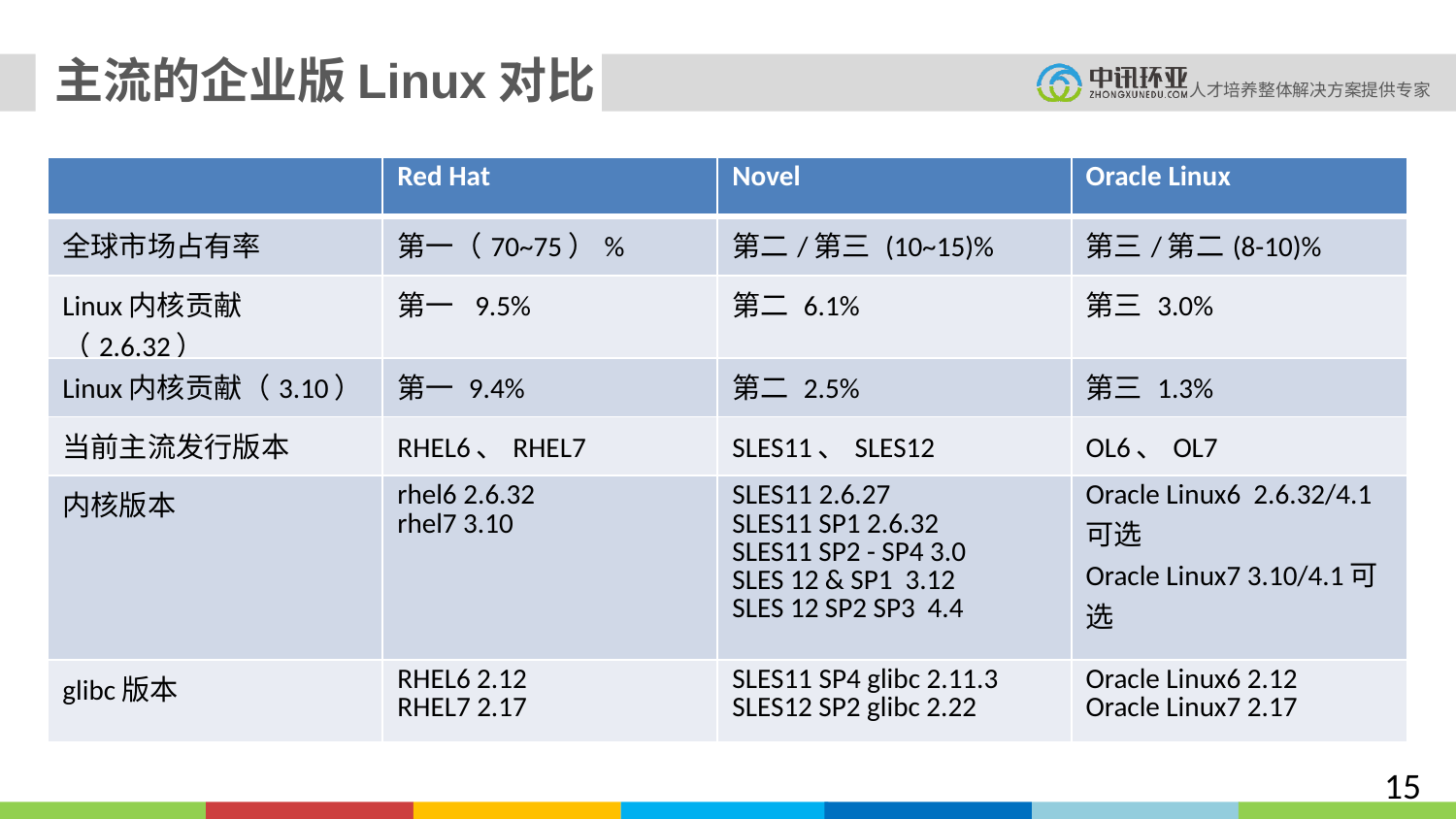

主流的企业版Linux对比
|  | Red Hat | Novel | Oracle Linux |
| --- | --- | --- | --- |
| 全球市场占有率 | 第一（70~75）% | 第二/第三 (10~15)% | 第三/第二(8-10)% |
| Linux内核贡献（2.6.32） | 第一 9.5% | 第二 6.1% | 第三 3.0% |
| Linux内核贡献（3.10） | 第一 9.4% | 第二 2.5% | 第三 1.3% |
| 当前主流发行版本 | RHEL6、RHEL7 | SLES11、SLES12 | OL6、OL7 |
| 内核版本 | rhel6 2.6.32 rhel7 3.10 | SLES11 2.6.27 SLES11 SP1 2.6.32 SLES11 SP2 - SP4 3.0 SLES 12 & SP1 3.12 SLES 12 SP2 SP3 4.4 | Oracle Linux6 2.6.32/4.1可选 Oracle Linux7 3.10/4.1可选 |
| glibc版本 | RHEL6 2.12 RHEL7 2.17 | SLES11 SP4 glibc 2.11.3 SLES12 SP2 glibc 2.22 | Oracle Linux6 2.12 Oracle Linux7 2.17 |
15